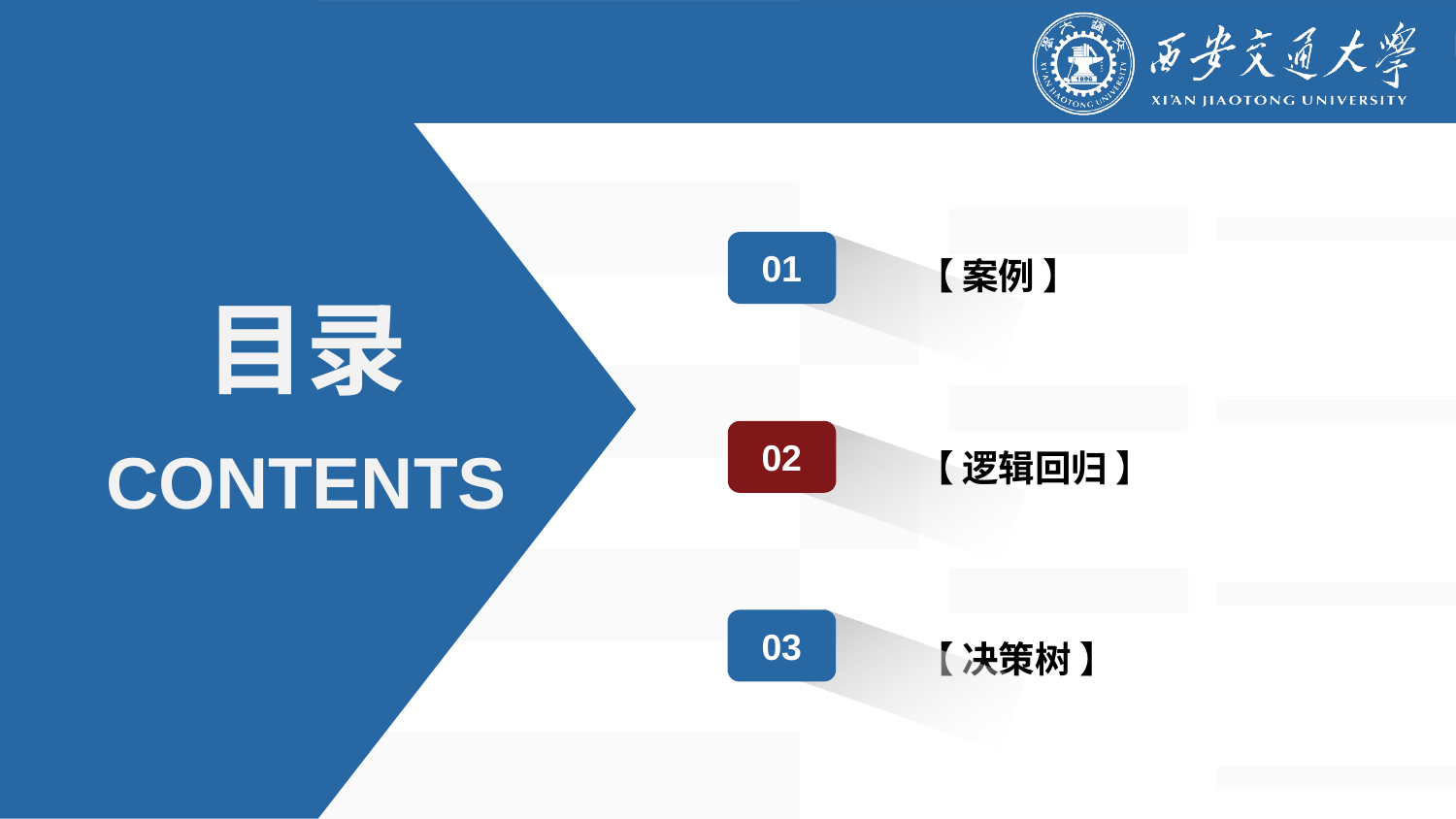

01

【 案例 】
目录
02

【 逻辑回归 】
CONTENTS
03

【 决策树 】